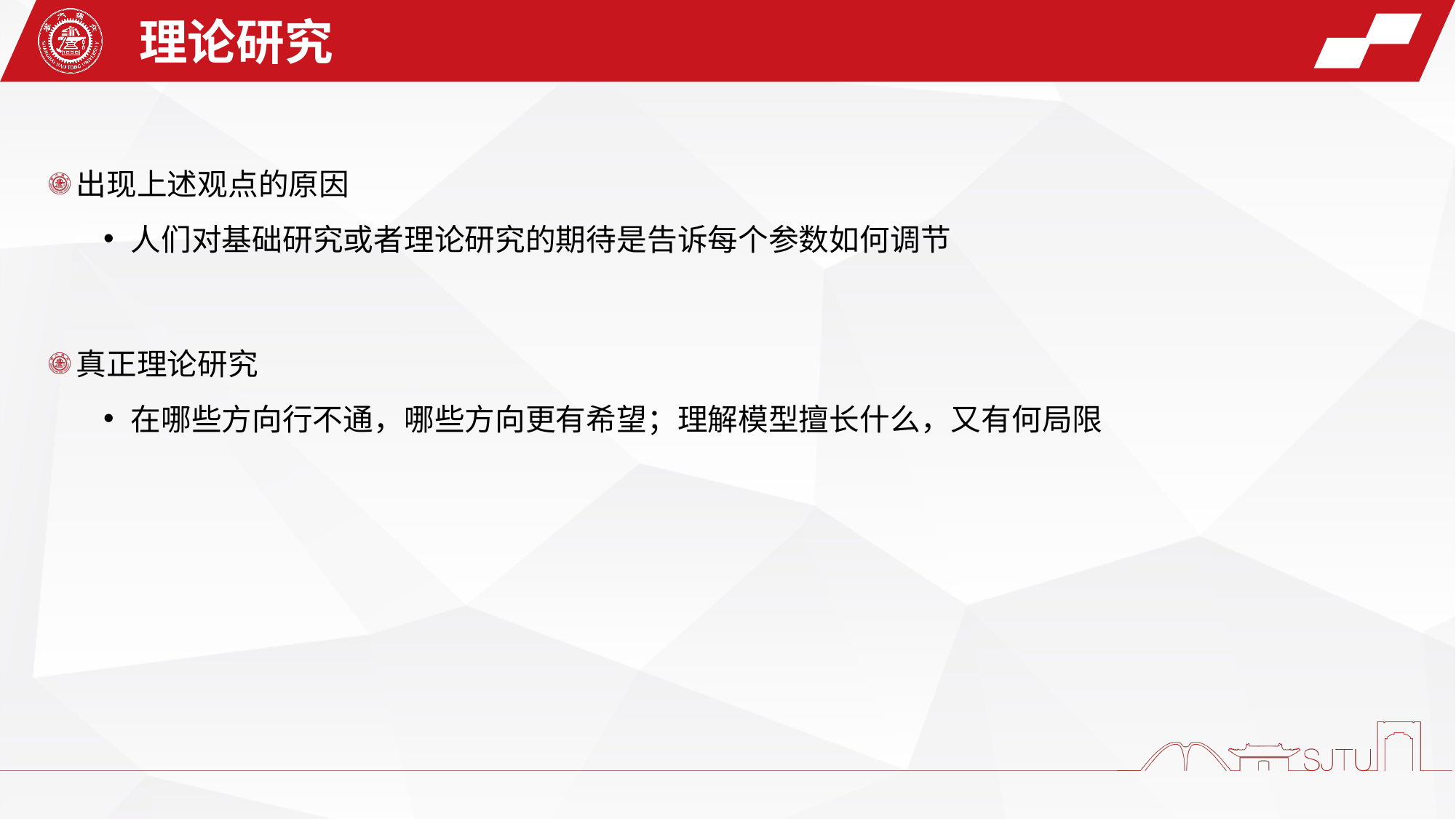

理论研究
出现上述观点的原因
人们对基础研究或者理论研究的期待是告诉每个参数如何调节

真正理论研究
在哪些方向行不通，哪些方向更有希望；理解模型擅长什么，又有何局限